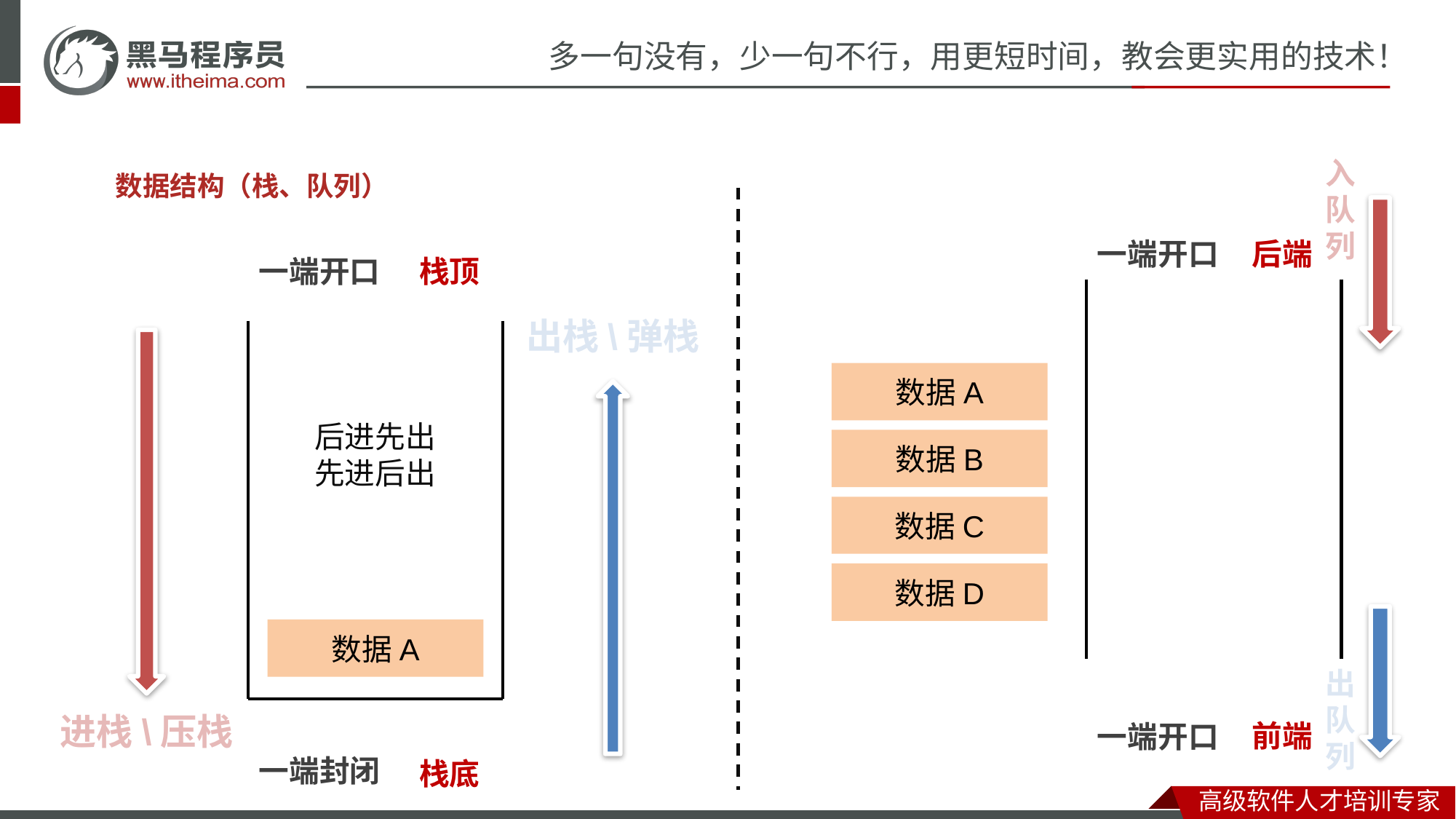

数据结构（栈、队列）
入
队
列

一端开口
后端
一端开口
栈顶
出栈\弹栈

数据A

后进先出
先进后出
数据B
数据C
数据D

数据A
出
队
列
前端
一端开口
进栈\压栈
一端封闭
栈底